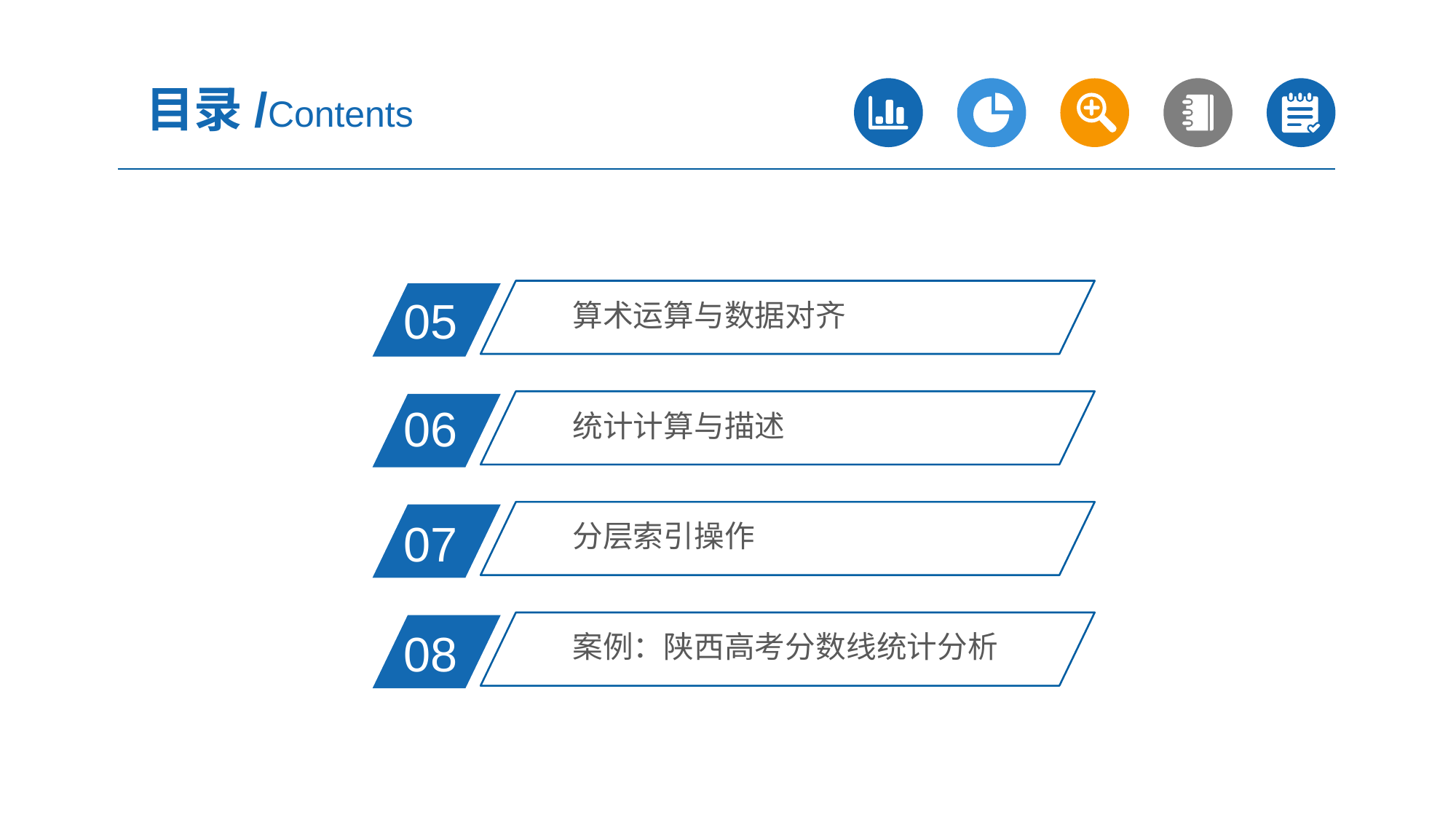

目录/Contents

算术运算与数据对齐

05

统计计算与描述
06

分层索引操作

07

案例：陕西高考分数线统计分析

08